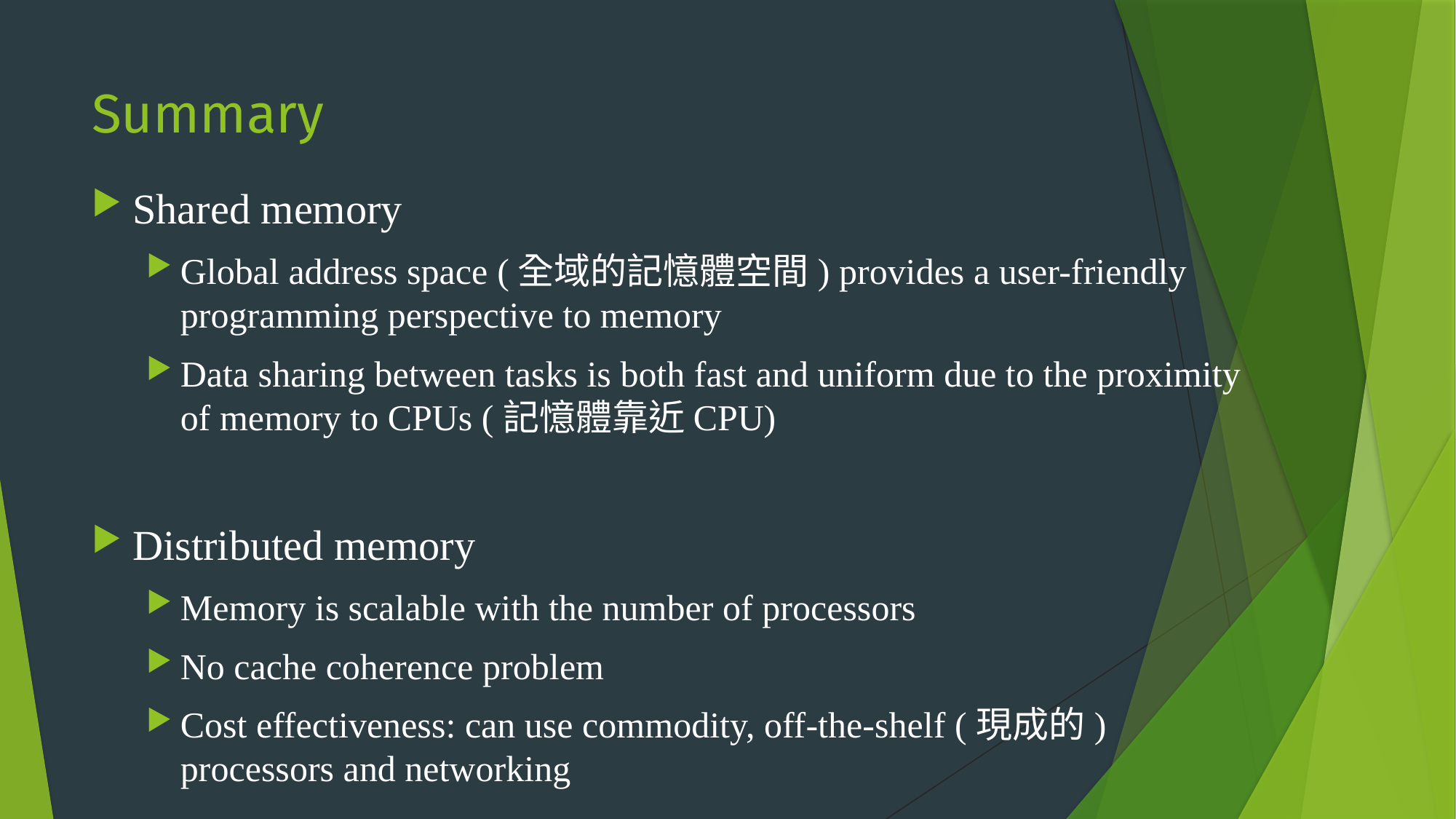

# Summary
Shared memory
Global address space (全域的記憶體空間) provides a user-friendly programming perspective to memory
Data sharing between tasks is both fast and uniform due to the proximity of memory to CPUs (記憶體靠近CPU)

Distributed memory
Memory is scalable with the number of processors
No cache coherence problem
Cost effectiveness: can use commodity, off-the-shelf (現成的) processors and networking